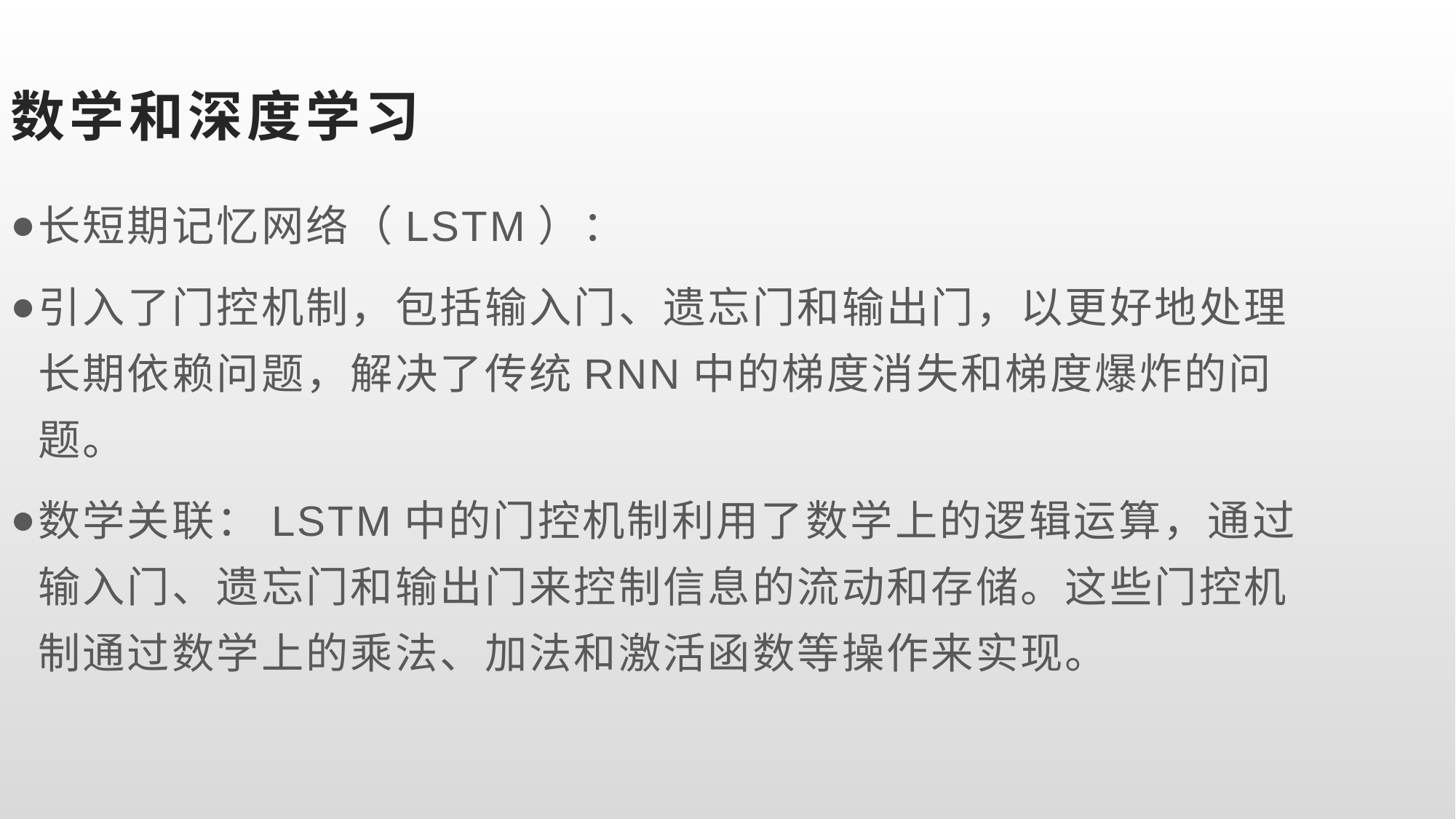

数学和深度学习
长短期记忆网络（LSTM）：
引入了门控机制，包括输入门、遗忘门和输出门，以更好地处理长期依赖问题，解决了传统RNN中的梯度消失和梯度爆炸的问题。
数学关联：LSTM中的门控机制利用了数学上的逻辑运算，通过输入门、遗忘门和输出门来控制信息的流动和存储。这些门控机制通过数学上的乘法、加法和激活函数等操作来实现。